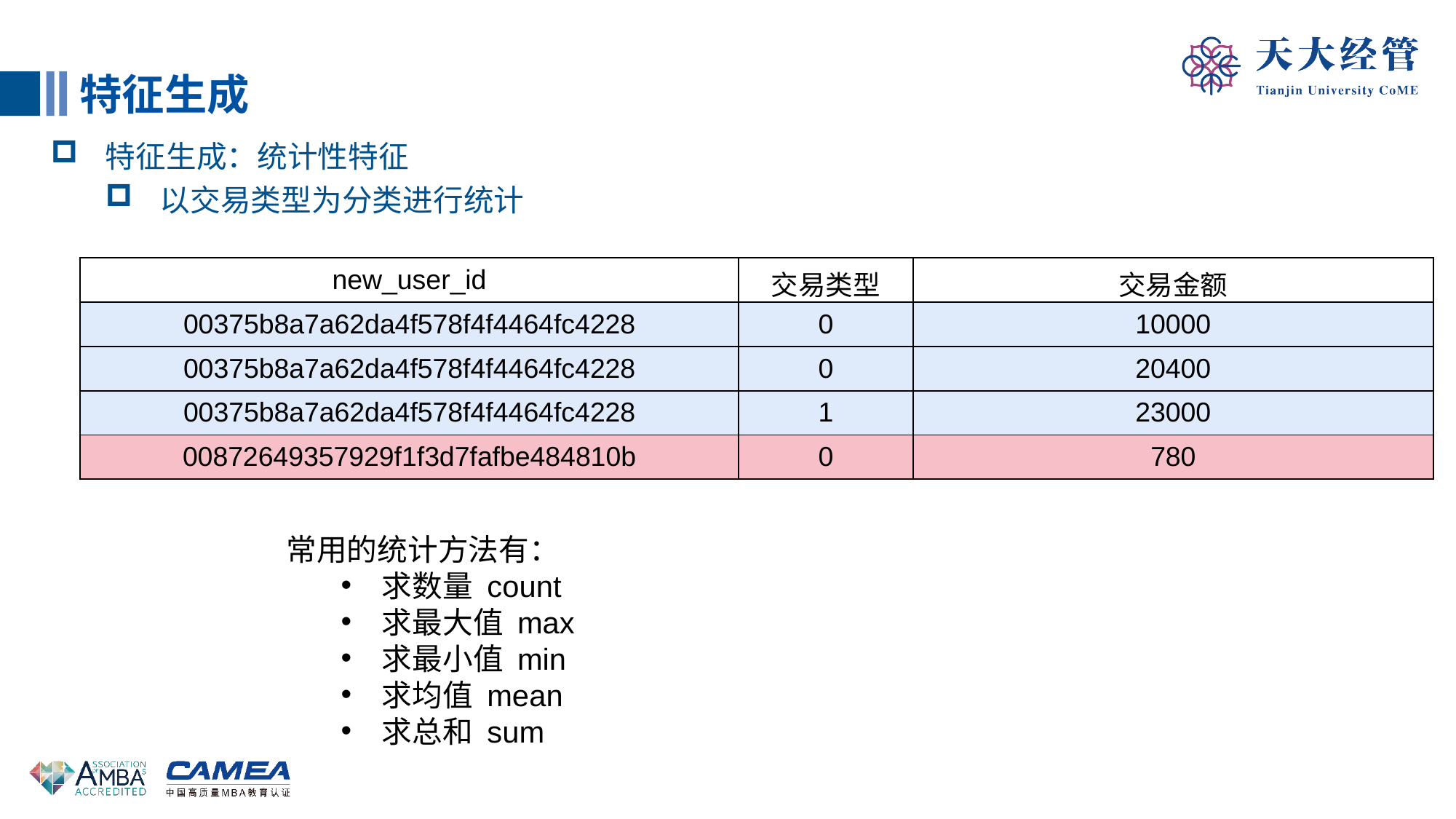

特征生成

特征生成：统计性特征
以交易类型为分类进行统计
| new\_user\_id | 交易类型 | 交易金额 |
| --- | --- | --- |
| 00375b8a7a62da4f578f4f4464fc4228 | 0 | 10000 |
| 00375b8a7a62da4f578f4f4464fc4228 | 0 | 20400 |
| 00375b8a7a62da4f578f4f4464fc4228 | 1 | 23000 |
| 00872649357929f1f3d7fafbe484810b | 0 | 780 |
常用的统计方法有：
求数量 count
求最大值 max
求最小值 min
求均值 mean
求总和 sum